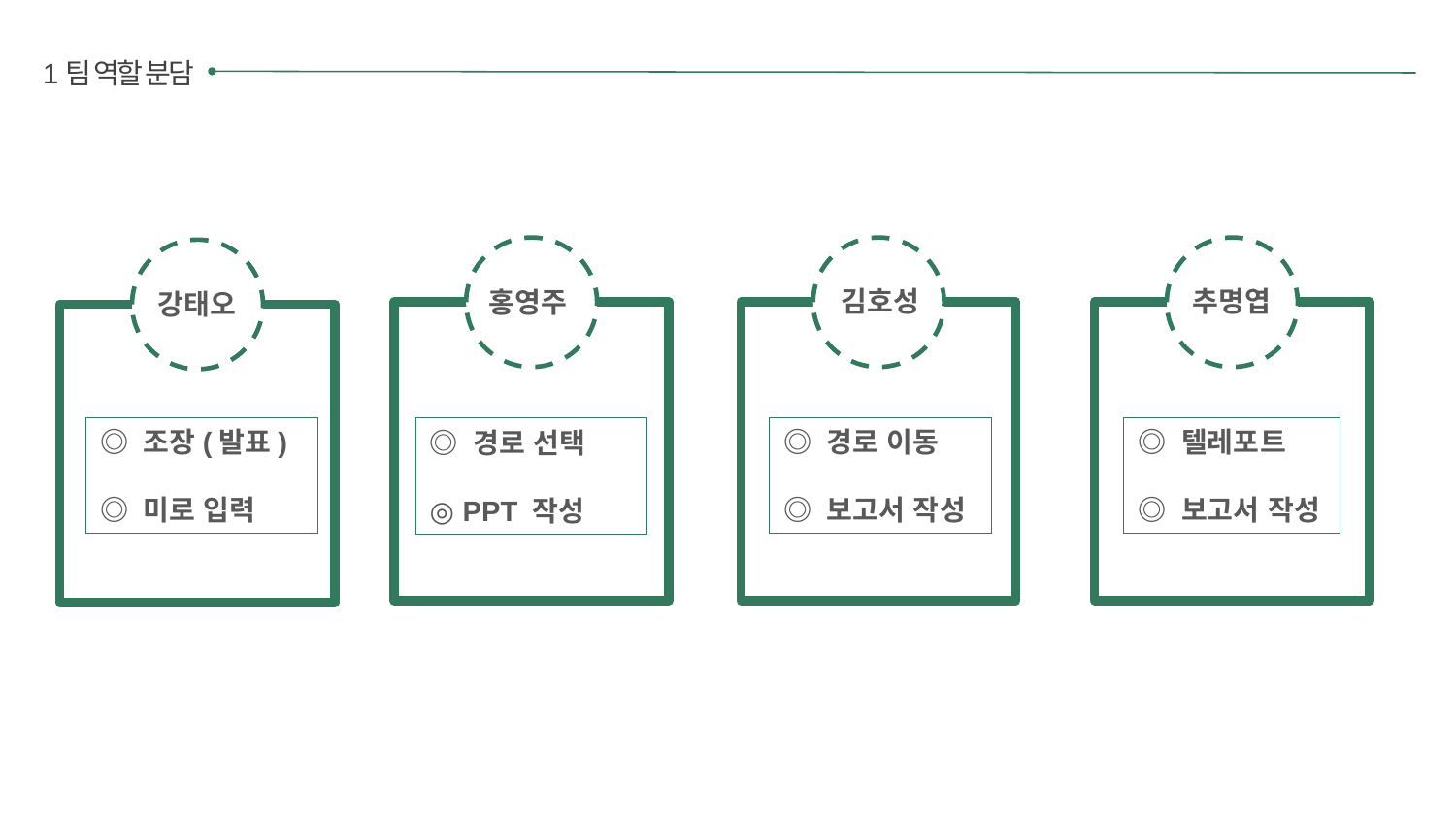

1팀 역할 분담

추명엽
김호성
홍영주
강태오

◎ 조장(발표)

◎ 미로 입력
◎ 경로 이동

◎ 보고서 작성
◎ 텔레포트

◎ 보고서 작성
◎ 경로 선택

◎ PPT 작성